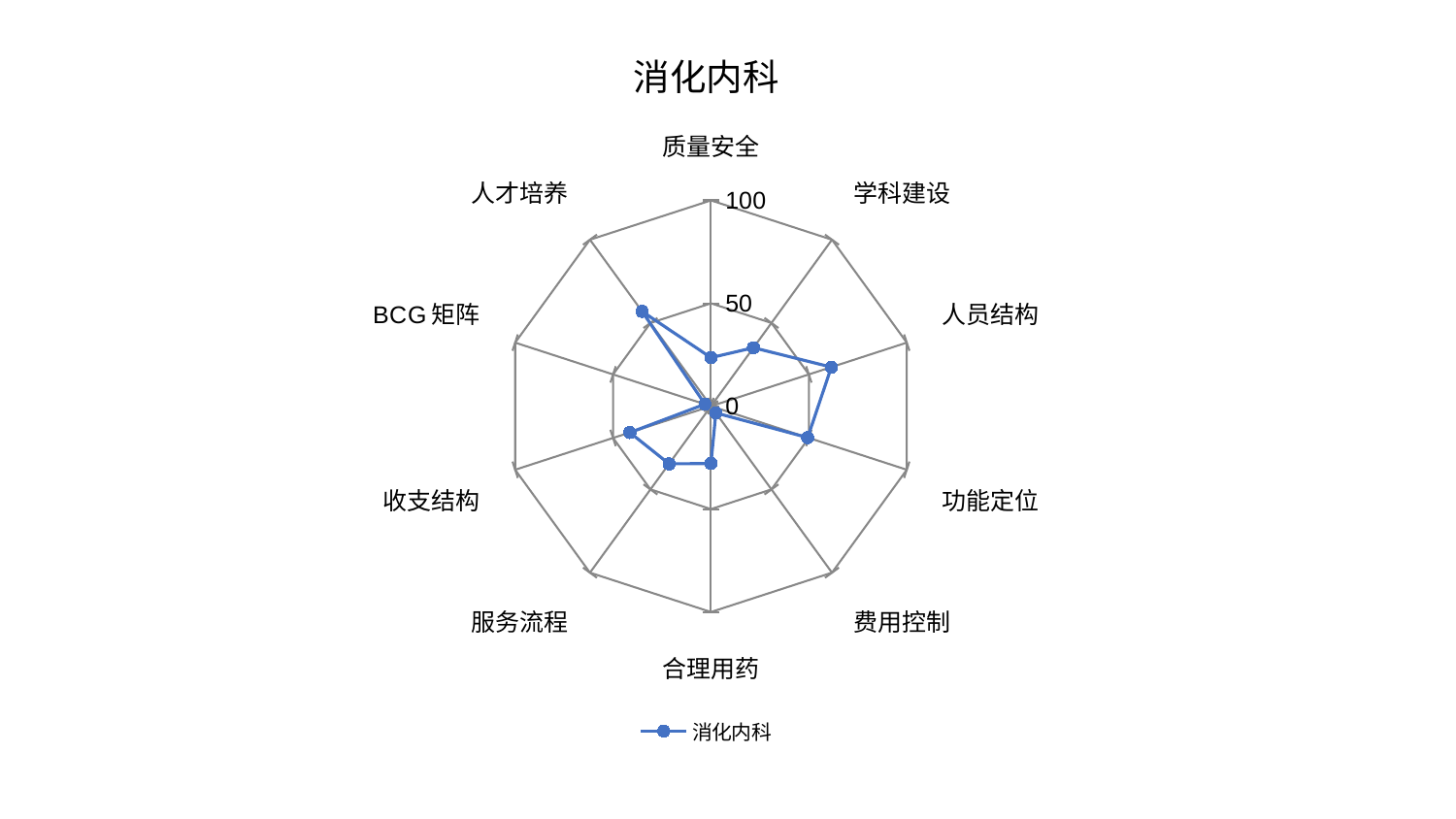

### Chart: 消化内科

| Category | 消化内科 |
|---|---|
| 质量安全 | 23.583401943416575 |
| 学科建设 | 35.12110838607013 |
| 人员结构 | 61.47230261385729 |
| 功能定位 | 49.394306616027094 |
| 费用控制 | 4.069219227356558 |
| 合理用药 | 27.8430267256013 |
| 服务流程 | 34.64327097523507 |
| 收支结构 | 41.447766135766386 |
| BCG矩阵 | 3.077617189435495 |
| 人才培养 | 56.94095163430158 |
130